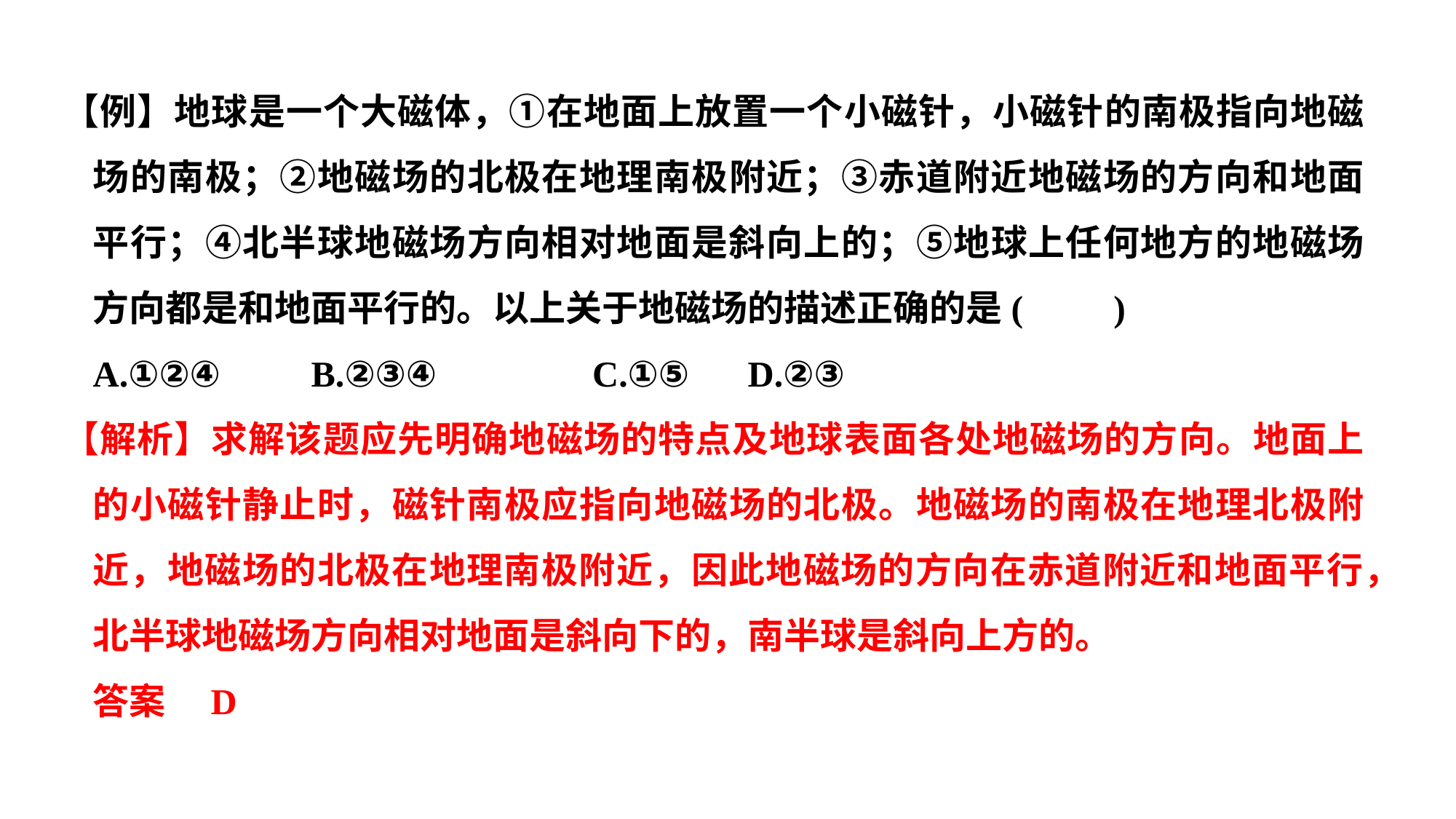

【例】地球是一个大磁体，①在地面上放置一个小磁针，小磁针的南极指向地磁场的南极；②地磁场的北极在地理南极附近；③赤道附近地磁场的方向和地面平行；④北半球地磁场方向相对地面是斜向上的；⑤地球上任何地方的地磁场方向都是和地面平行的。以上关于地磁场的描述正确的是(　　)
	A.①②④  	B.②③④ 	 　C.①⑤ 	D.②③
【解析】求解该题应先明确地磁场的特点及地球表面各处地磁场的方向。地面上的小磁针静止时，磁针南极应指向地磁场的北极。地磁场的南极在地理北极附近，地磁场的北极在地理南极附近，因此地磁场的方向在赤道附近和地面平行，北半球地磁场方向相对地面是斜向下的，南半球是斜向上方的。
	答案　D